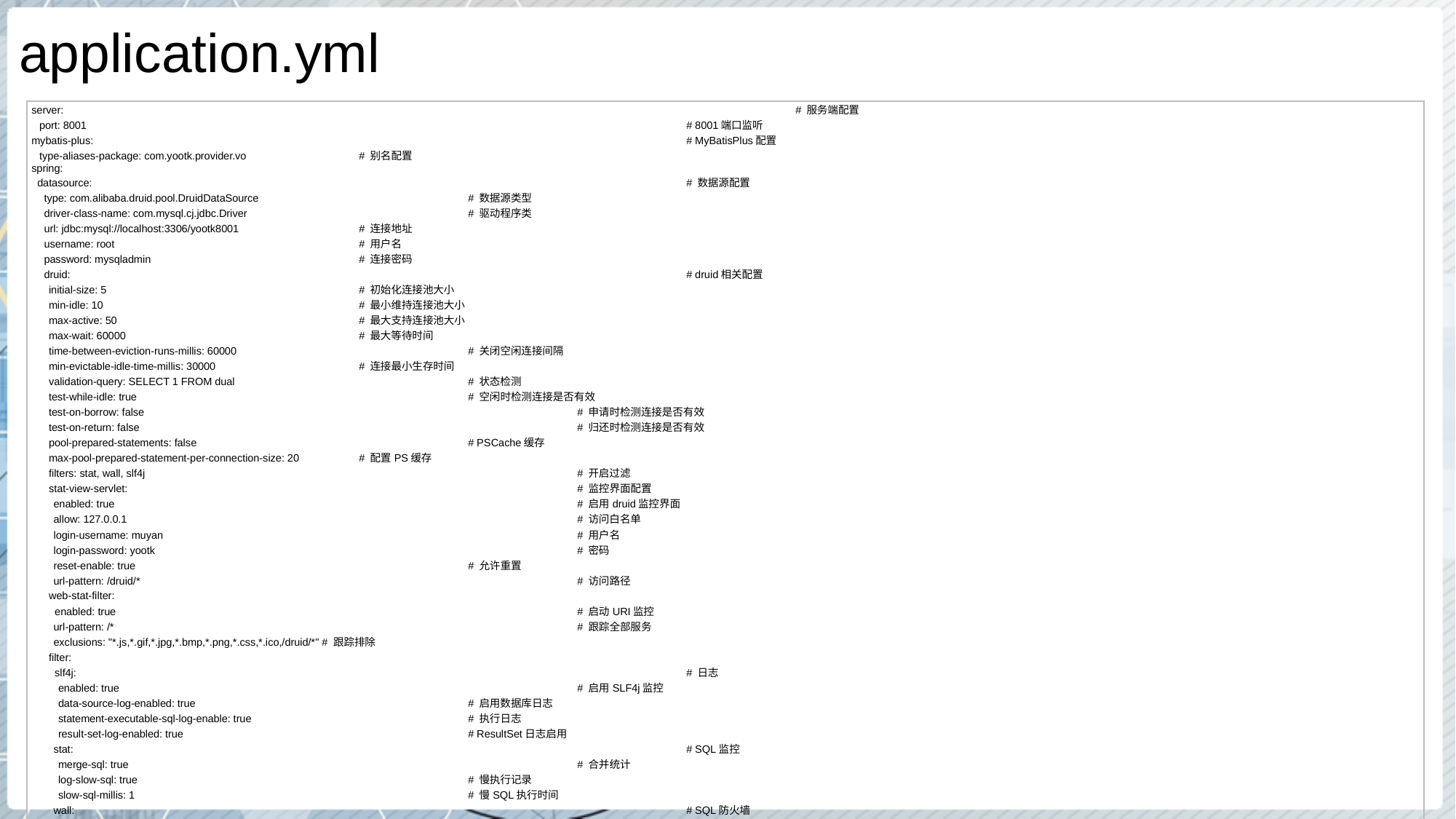

# application.yml
| server: # 服务端配置 port: 8001 # 8001端口监听 mybatis-plus: # MyBatisPlus配置 type-aliases-package: com.yootk.provider.vo # 别名配置 spring: datasource: # 数据源配置 type: com.alibaba.druid.pool.DruidDataSource # 数据源类型 driver-class-name: com.mysql.cj.jdbc.Driver # 驱动程序类 url: jdbc:mysql://localhost:3306/yootk8001 # 连接地址 username: root # 用户名 password: mysqladmin # 连接密码 druid: # druid相关配置 initial-size: 5 # 初始化连接池大小 min-idle: 10 # 最小维持连接池大小 max-active: 50 # 最大支持连接池大小 max-wait: 60000 # 最大等待时间 time-between-eviction-runs-millis: 60000 # 关闭空闲连接间隔 min-evictable-idle-time-millis: 30000 # 连接最小生存时间 validation-query: SELECT 1 FROM dual # 状态检测 test-while-idle: true # 空闲时检测连接是否有效 test-on-borrow: false # 申请时检测连接是否有效 test-on-return: false # 归还时检测连接是否有效 pool-prepared-statements: false # PSCache缓存 max-pool-prepared-statement-per-connection-size: 20 # 配置PS缓存 filters: stat, wall, slf4j # 开启过滤 stat-view-servlet: # 监控界面配置 enabled: true # 启用druid监控界面 allow: 127.0.0.1 # 访问白名单 login-username: muyan # 用户名 login-password: yootk # 密码 reset-enable: true # 允许重置 url-pattern: /druid/\* # 访问路径 web-stat-filter: enabled: true # 启动URI监控 url-pattern: /\* # 跟踪全部服务 exclusions: "\*.js,\*.gif,\*.jpg,\*.bmp,\*.png,\*.css,\*.ico,/druid/\*" # 跟踪排除 filter: slf4j: # 日志 enabled: true # 启用SLF4j监控 data-source-log-enabled: true # 启用数据库日志 statement-executable-sql-log-enable: true # 执行日志 result-set-log-enabled: true # ResultSet日志启用 stat: # SQL监控 merge-sql: true # 合并统计 log-slow-sql: true # 慢执行记录 slow-sql-millis: 1 # 慢SQL执行时间 wall: # SQL防火墙 enabled: true # SQL防火墙 config: # 防火墙规则 multi-statement-allow: true # 允许执行批量SQL delete-allow: false # 禁止执行删除语句 aop-patterns: "com.yootk.provider.action.\*,com.yootk.provider.service.\*,com.yootk.provider.dao.\*" # Spring监控 |
| --- |